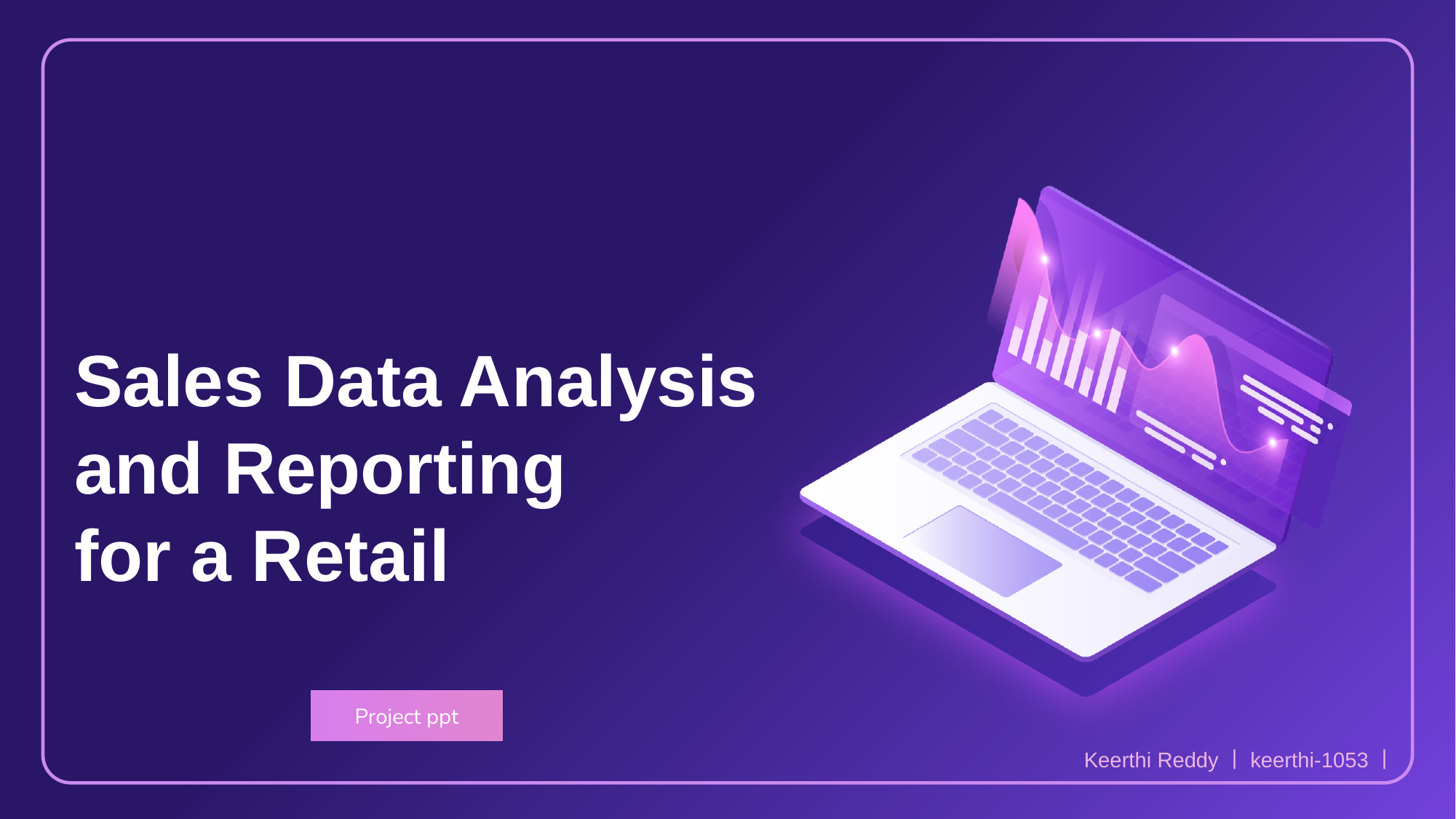

Keerthi Reddy丨keerthi-1053丨
Sales Data Analysis
and Reporting
for a Retail
Project ppt